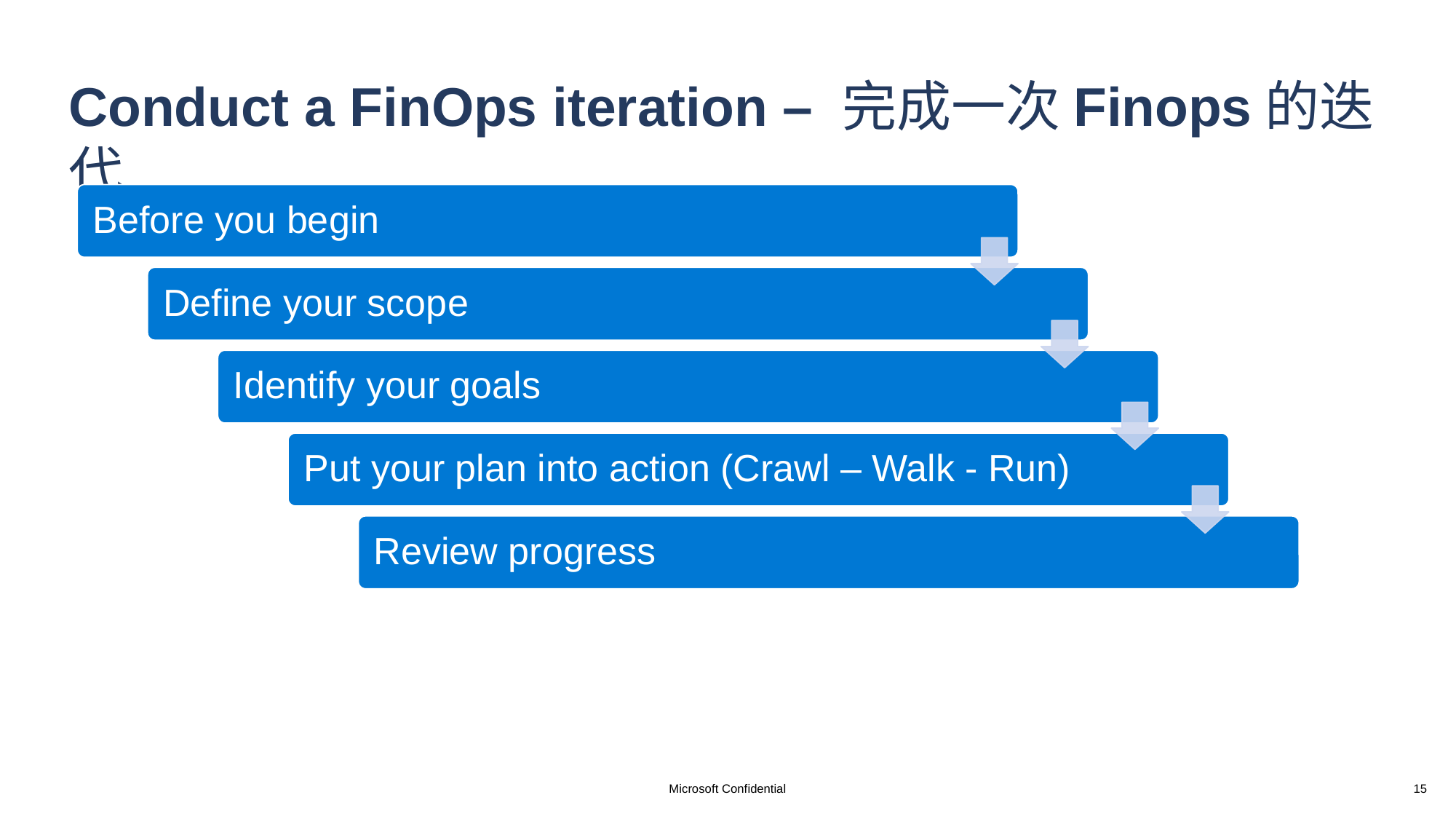

# Conduct a FinOps iteration – 完成一次Finops的迭代
Before you begin
Define your scope
Identify your goals
Put your plan into action (Crawl – Walk - Run)
Review progress

Microsoft Confidential
15